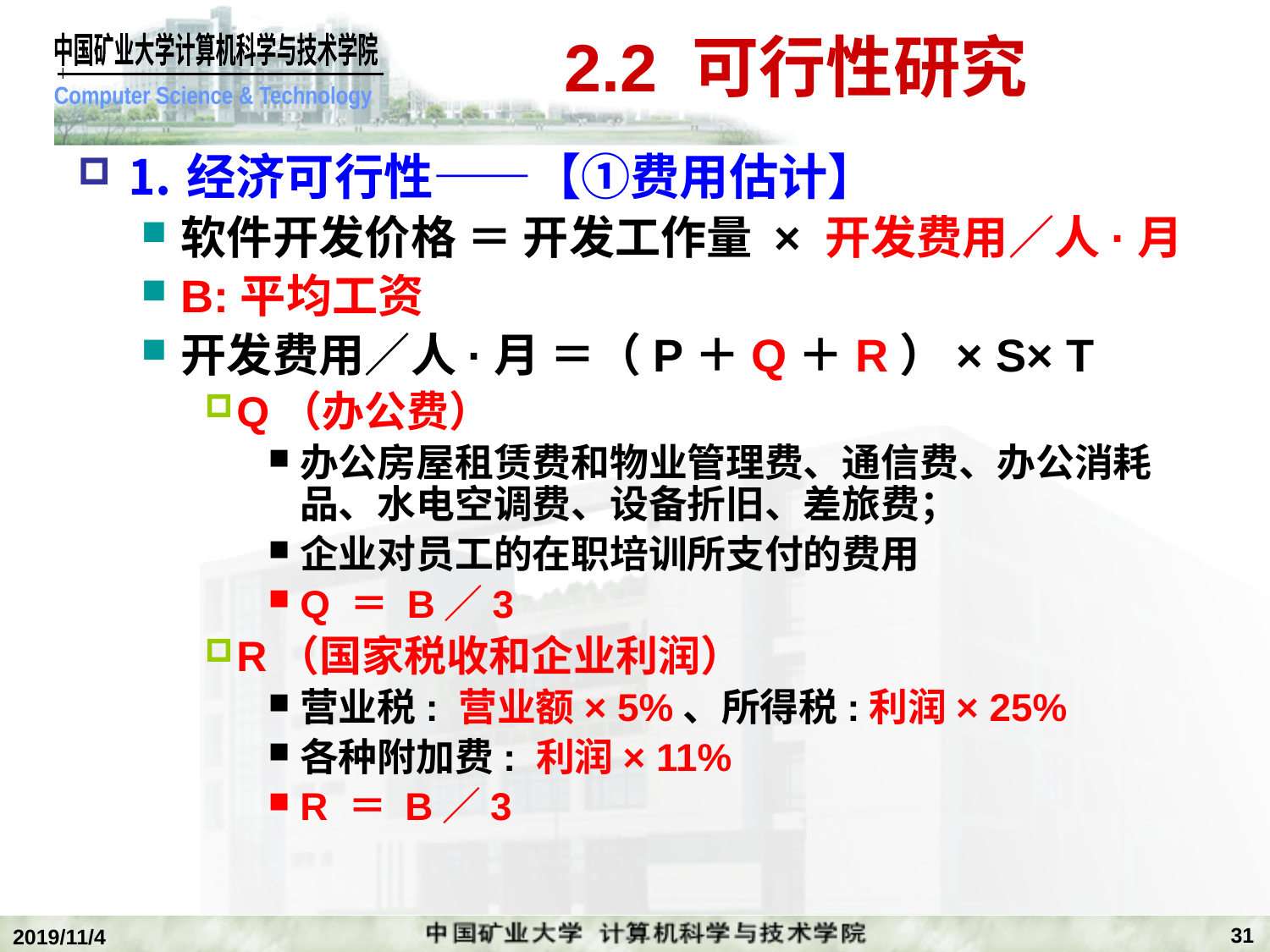

# 2.2 可行性研究
⒈经济可行性——【①费用估计】
软件开发价格 ＝ 开发工作量 × 开发费用／人·月
B:平均工资
开发费用／人·月 ＝（P＋Q＋R）× S× T
Q（办公费）
办公房屋租赁费和物业管理费、通信费、办公消耗品、水电空调费、设备折旧、差旅费；
企业对员工的在职培训所支付的费用
Q ＝ B／3
R（国家税收和企业利润）
营业税: 营业额× 5%、所得税:利润× 25%
各种附加费: 利润× 11%
R ＝ B／3

31
2019/11/4